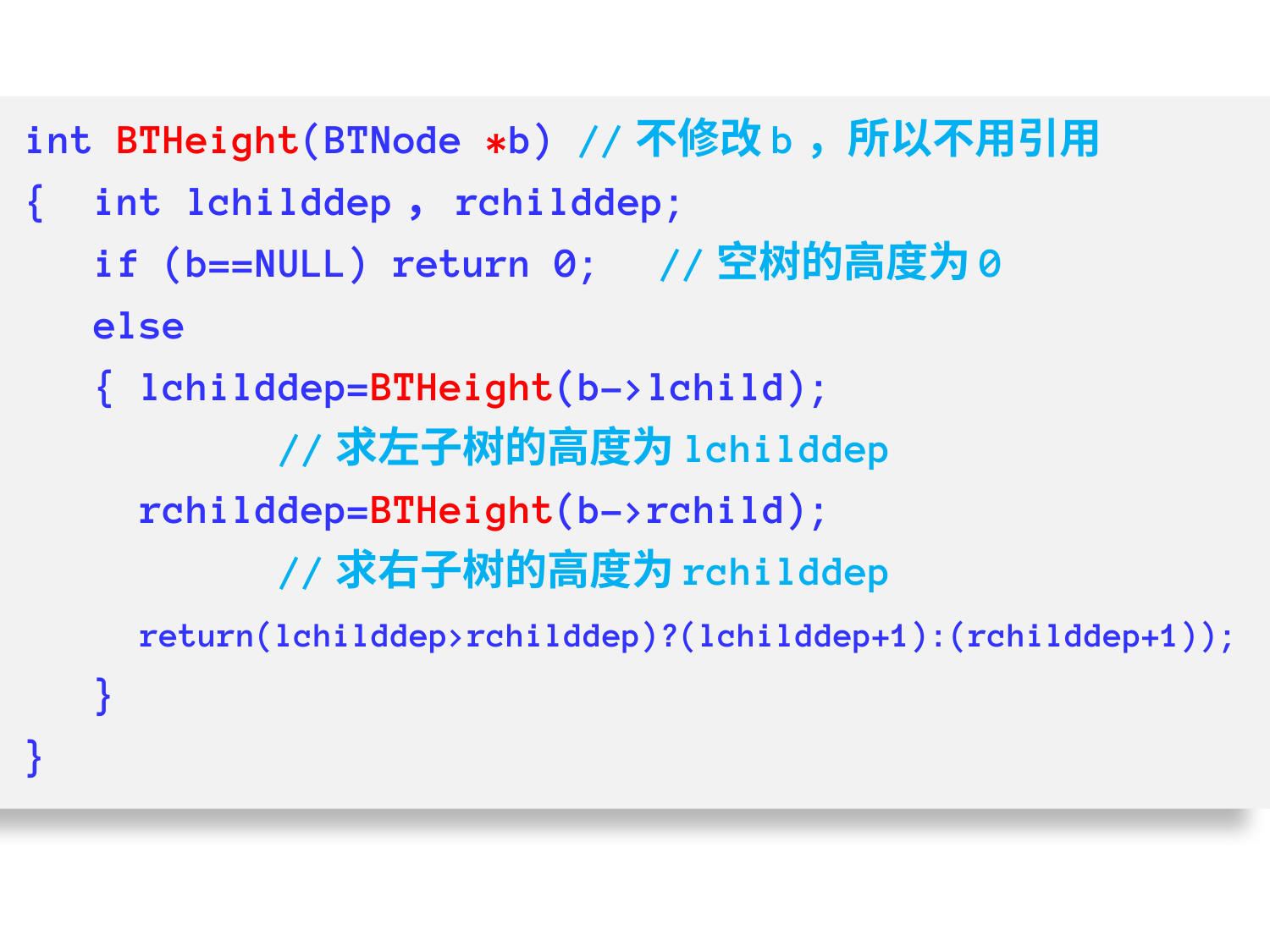

int BTHeight(BTNode *b) //不修改b，所以不用引用
{  int lchilddep，rchilddep;
   if (b==NULL) return 0; 	//空树的高度为0
   else
   { lchilddep=BTHeight(b->lchild);
		//求左子树的高度为lchilddep
     rchilddep=BTHeight(b->rchild);
		//求右子树的高度为rchilddep
     return(lchilddep>rchilddep)?(lchilddep+1):(rchilddep+1));
   }
}